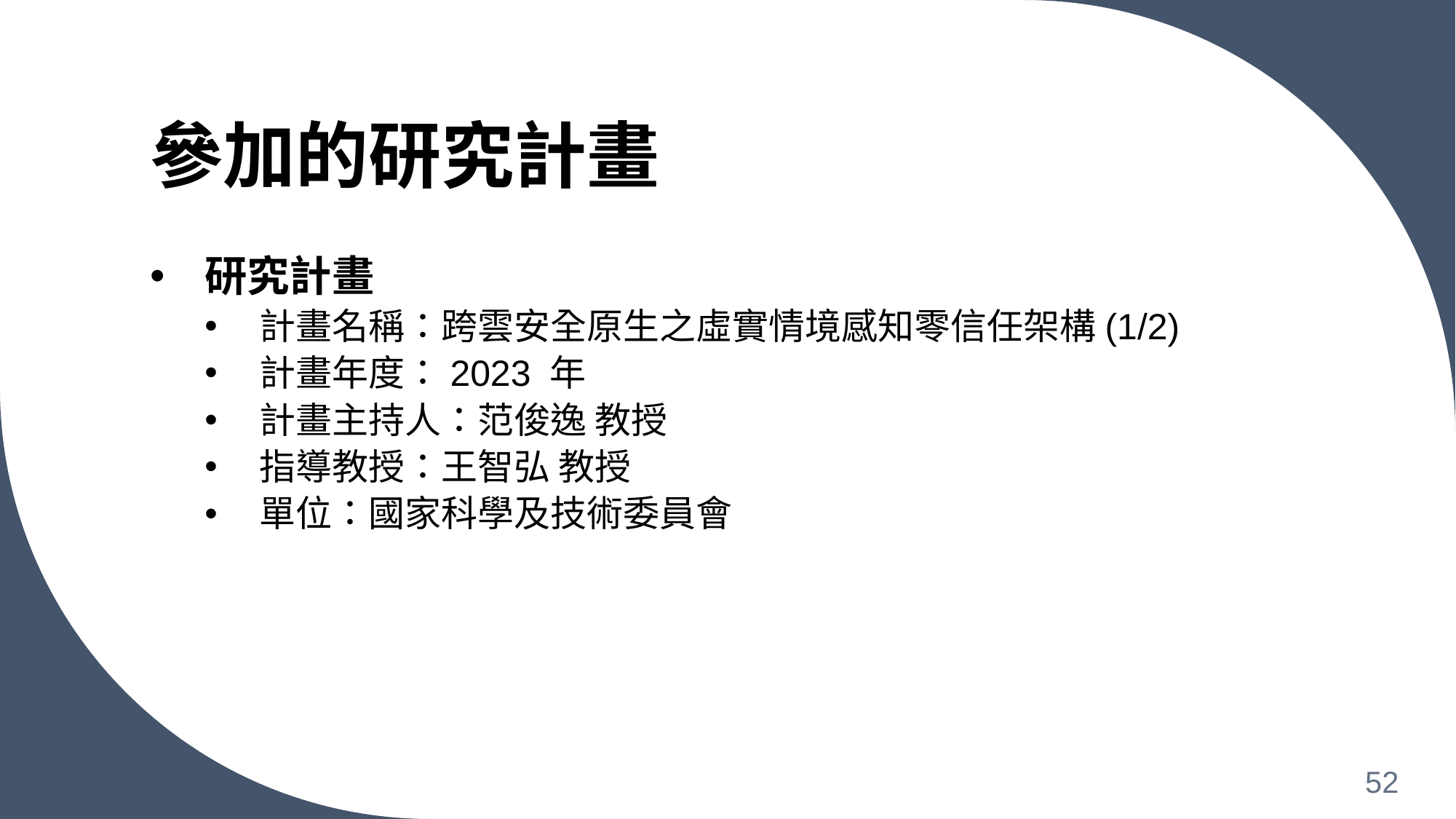

# 參加的研究計畫
研究計畫
計畫名稱：跨雲安全原生之虛實情境感知零信任架構(1/2)
計畫年度：2023 年
計畫主持人：范俊逸 教授
指導教授：王智弘 教授
單位：國家科學及技術委員會
52